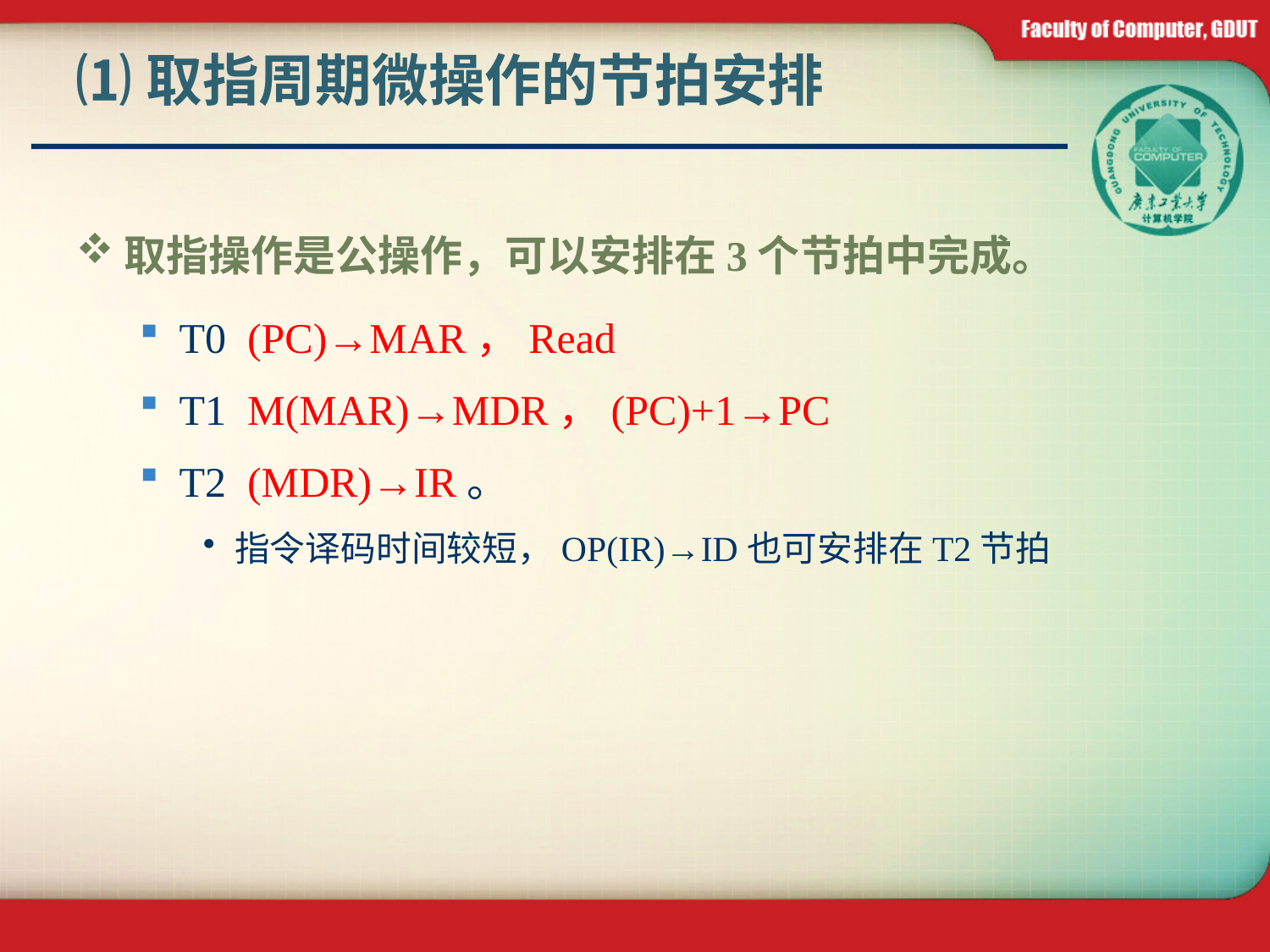

# ⑴取指周期微操作的节拍安排
取指操作是公操作，可以安排在3个节拍中完成。
T0  (PC)→MAR，Read
T1  M(MAR)→MDR，(PC)+1→PC
T2  (MDR)→IR。
指令译码时间较短，OP(IR)→ID也可安排在T2节拍